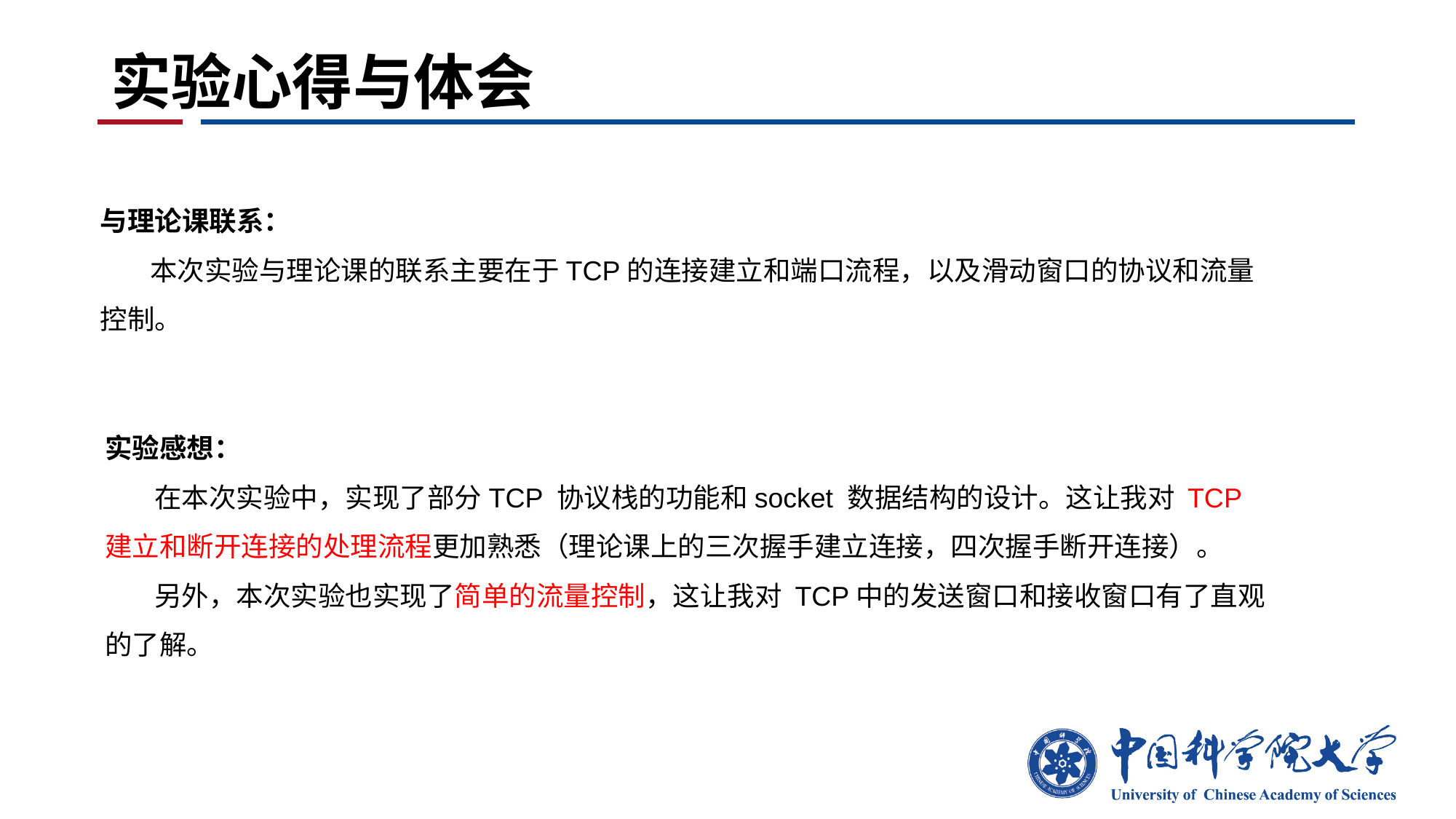

# 实验心得与体会
与理论课联系：
       本次实验与理论课的联系主要在于TCP的连接建立和端口流程，以及滑动窗口的协议和流量控制。

实验感想：
       在本次实验中，实现了部分TCP 协议栈的功能和socket 数据结构的设计。这让我对 TCP 建立和断开连接的处理流程更加熟悉（理论课上的三次握手建立连接，四次握手断开连接）。
       另外，本次实验也实现了简单的流量控制，这让我对 TCP中的发送窗口和接收窗口有了直观的了解。